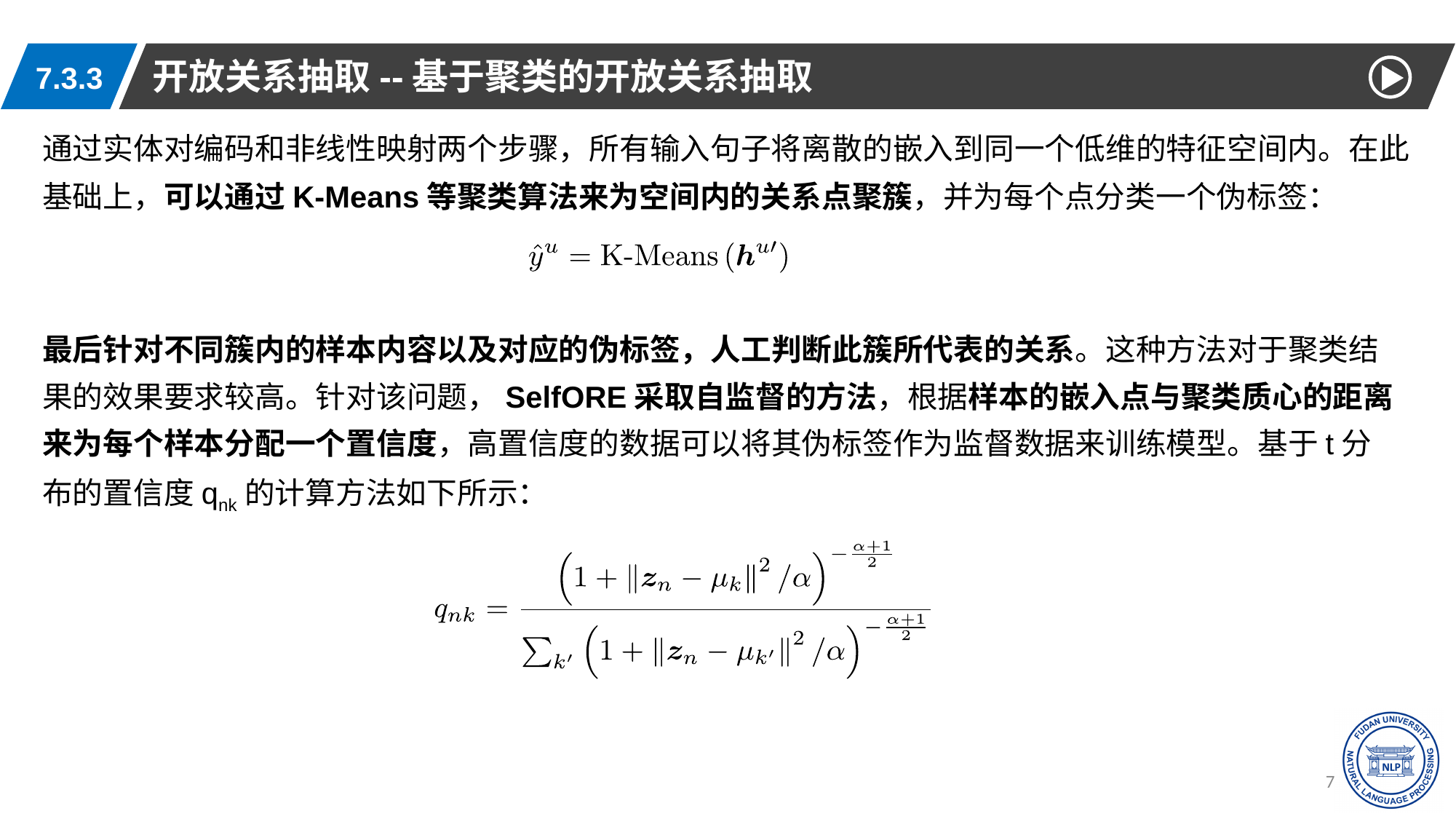

开放关系抽取--基于聚类的开放关系抽取
7.3.3

通过实体对编码和非线性映射两个步骤，所有输入句子将离散的嵌入到同一个低维的特征空间内。在此基础上，可以通过K-Means等聚类算法来为空间内的关系点聚簇，并为每个点分类一个伪标签：

最后针对不同簇内的样本内容以及对应的伪标签，人工判断此簇所代表的关系。这种方法对于聚类结果的效果要求较高。针对该问题，SelfORE采取自监督的方法，根据样本的嵌入点与聚类质心的距离来为每个样本分配一个置信度，高置信度的数据可以将其伪标签作为监督数据来训练模型。基于t分布的置信度qnk的计算方法如下所示：

77